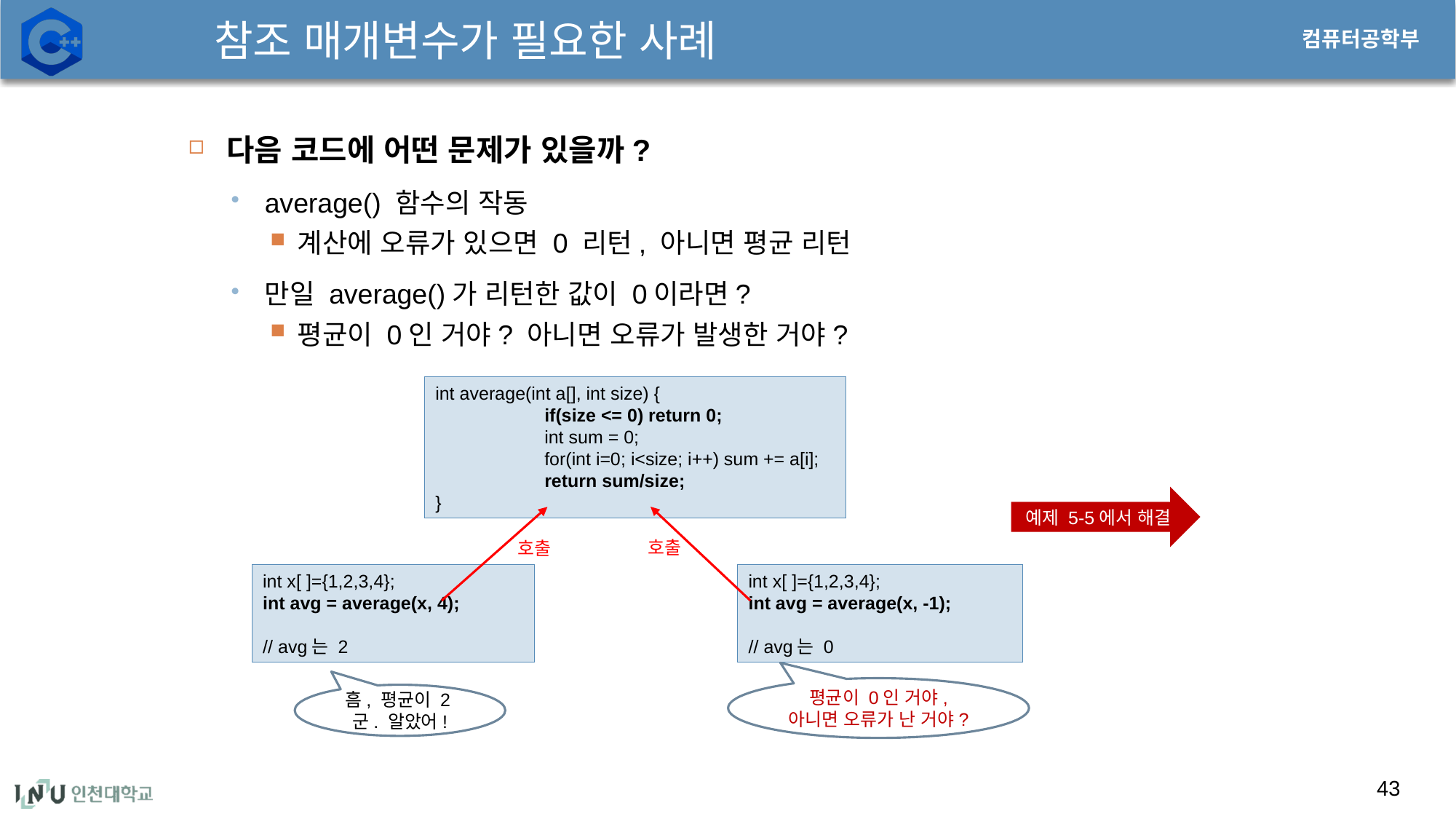

# 참조 매개변수가 필요한 사례
다음 코드에 어떤 문제가 있을까?
average() 함수의 작동
계산에 오류가 있으면 0 리턴, 아니면 평균 리턴
만일 average()가 리턴한 값이 0이라면?
평균이 0인 거야? 아니면 오류가 발생한 거야?
int average(int a[], int size) {
	if(size <= 0) return 0;
	int sum = 0;
	for(int i=0; i<size; i++) sum += a[i];
	return sum/size;
}
예제 5-5에서 해결

호출
호출
int x[ ]={1,2,3,4};
int avg = average(x, 4);

// avg는 2
int x[ ]={1,2,3,4};
int avg = average(x, -1);

// avg는 0
평균이 0인 거야,
아니면 오류가 난 거야?
흠, 평균이 2군. 알았어!